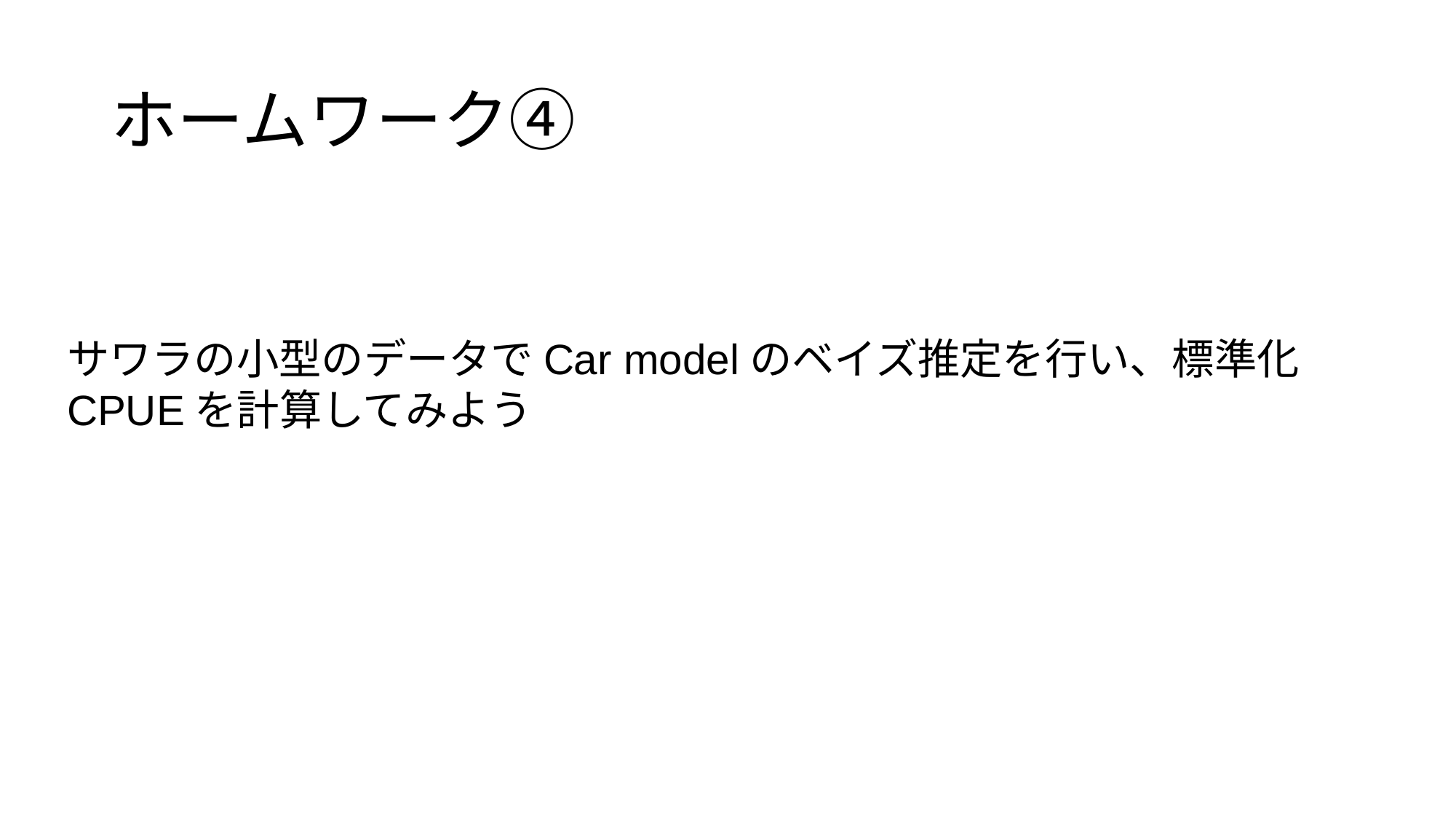

ホームワーク④
サワラの小型のデータでCar modelのベイズ推定を行い、標準化CPUEを計算してみよう